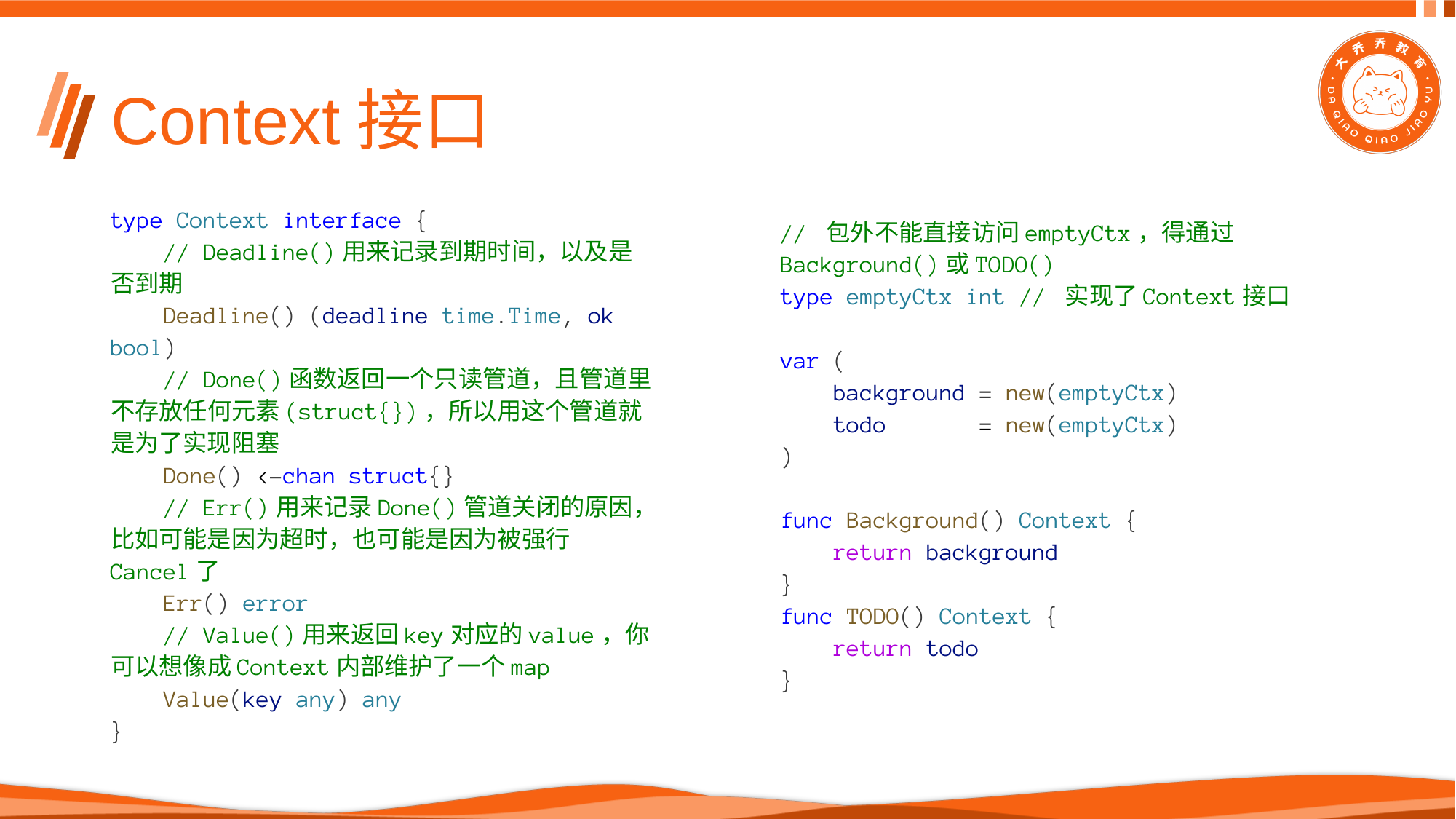

# Context接口
type Context interface {
    // Deadline()用来记录到期时间，以及是否到期
    Deadline() (deadline time.Time, ok bool)
    // Done()函数返回一个只读管道，且管道里不存放任何元素(struct{})，所以用这个管道就是为了实现阻塞
    Done() <-chan struct{}
    // Err()用来记录Done()管道关闭的原因，比如可能是因为超时，也可能是因为被强行Cancel了
    Err() error
    // Value()用来返回key对应的value，你可以想像成Context内部维护了一个map
    Value(key any) any
}
// 包外不能直接访问emptyCtx，得通过Background()或TODO()
type emptyCtx int // 实现了Context接口
var (
    background = new(emptyCtx)
    todo       = new(emptyCtx)
)
func Background() Context {
    return background
}
func TODO() Context {
    return todo
}